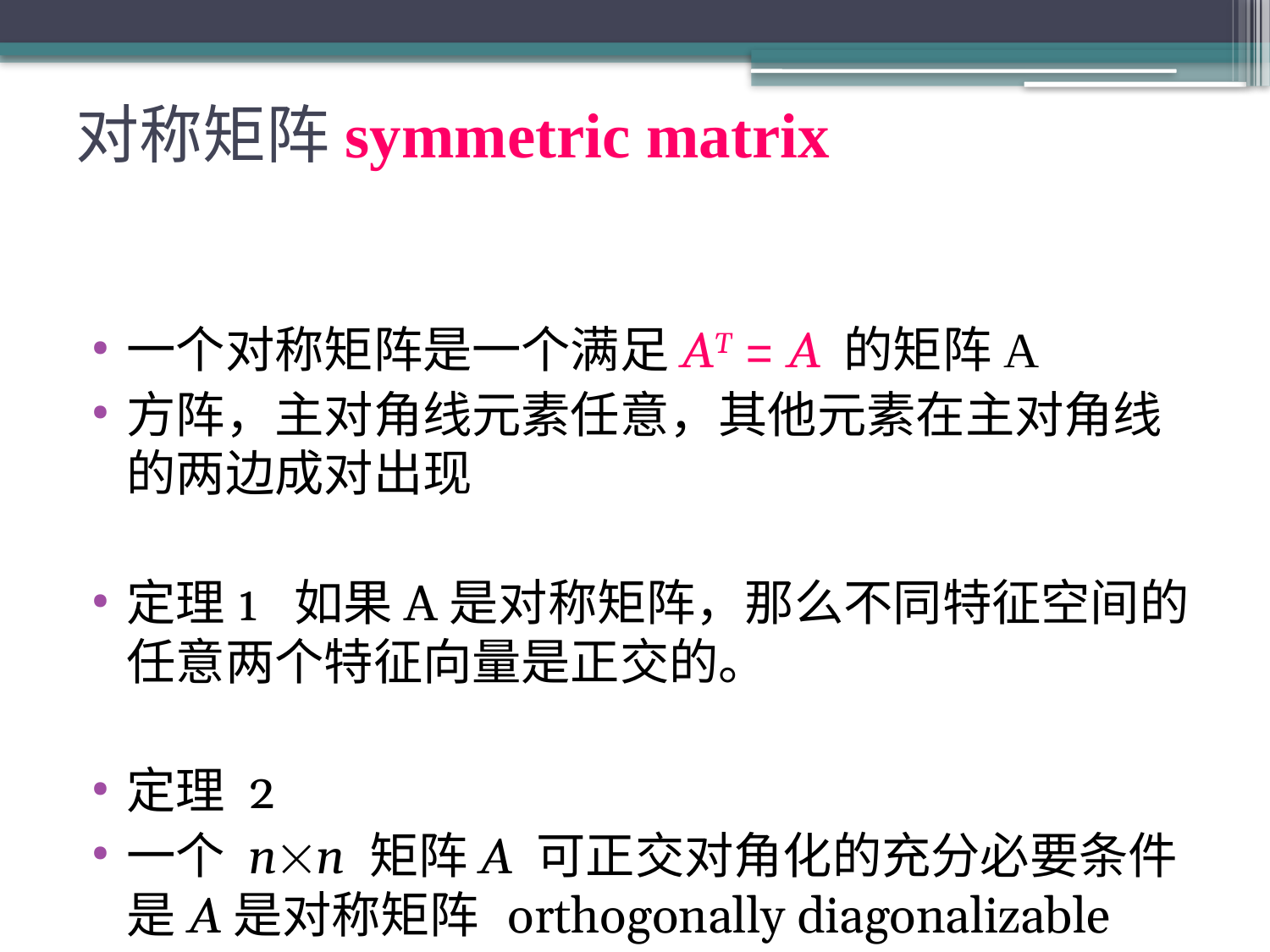

161
# 对称矩阵symmetric matrix
一个对称矩阵是一个满足AT = A 的矩阵A
方阵，主对角线元素任意，其他元素在主对角线的两边成对出现

定理1  如果A是对称矩阵，那么不同特征空间的任意两个特征向量是正交的。

定理 2
一个 n×n 矩阵A 可正交对角化的充分必要条件是A是对称矩阵	orthogonally diagonalizable